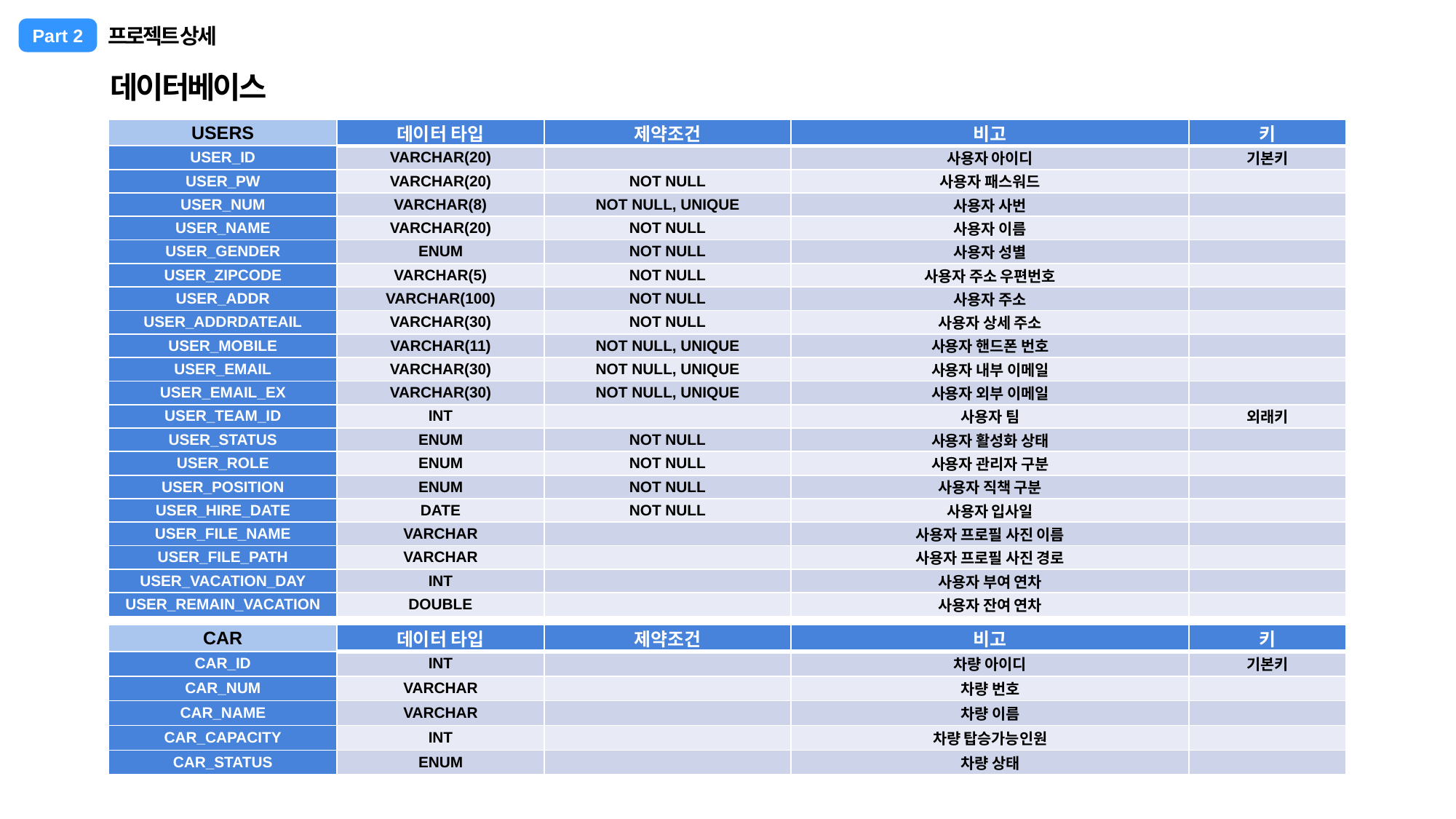

프로젝트 상세

Part 2
데이터베이스
| USERS | 데이터 타입 | 제약조건 | 비고 | 키 |
| --- | --- | --- | --- | --- |
| USER\_ID | VARCHAR(20) |  | 사용자 아이디 | 기본키 |
| USER\_PW | VARCHAR(20) | NOT NULL | 사용자 패스워드 |  |
| USER\_NUM | VARCHAR(8) | NOT NULL, UNIQUE | 사용자 사번 |  |
| USER\_NAME | VARCHAR(20) | NOT NULL | 사용자 이름 |  |
| USER\_GENDER | ENUM | NOT NULL | 사용자 성별 |  |
| USER\_ZIPCODE | VARCHAR(5) | NOT NULL | 사용자 주소 우편번호 |  |
| USER\_ADDR | VARCHAR(100) | NOT NULL | 사용자 주소 |  |
| USER\_ADDRDATEAIL | VARCHAR(30) | NOT NULL | 사용자 상세 주소 |  |
| USER\_MOBILE | VARCHAR(11) | NOT NULL, UNIQUE | 사용자 핸드폰 번호 |  |
| USER\_EMAIL | VARCHAR(30) | NOT NULL, UNIQUE | 사용자 내부 이메일 |  |
| USER\_EMAIL\_EX | VARCHAR(30) | NOT NULL, UNIQUE | 사용자 외부 이메일 |  |
| USER\_TEAM\_ID | INT |  | 사용자 팀 | 외래키 |
| USER\_STATUS | ENUM | NOT NULL | 사용자 활성화 상태 |  |
| USER\_ROLE | ENUM | NOT NULL | 사용자 관리자 구분 |  |
| USER\_POSITION | ENUM | NOT NULL | 사용자 직책 구분 |  |
| USER\_HIRE\_DATE | DATE | NOT NULL | 사용자 입사일 |  |
| USER\_FILE\_NAME | VARCHAR |  | 사용자 프로필 사진 이름 |  |
| USER\_FILE\_PATH | VARCHAR |  | 사용자 프로필 사진 경로 |  |
| USER\_VACATION\_DAY | INT |  | 사용자 부여 연차 |  |
| USER\_REMAIN\_VACATION | DOUBLE |  | 사용자 잔여 연차 |  |
| CAR | 데이터 타입 | 제약조건 | 비고 | 키 |
| --- | --- | --- | --- | --- |
| CAR\_ID | INT |  | 차량 아이디 | 기본키 |
| CAR\_NUM | VARCHAR |  | 차량 번호 |  |
| CAR\_NAME | VARCHAR |  | 차량 이름 |  |
| CAR\_CAPACITY | INT |  | 차량 탑승가능인원 |  |
| CAR\_STATUS | ENUM |  | 차량 상태 |  |
34